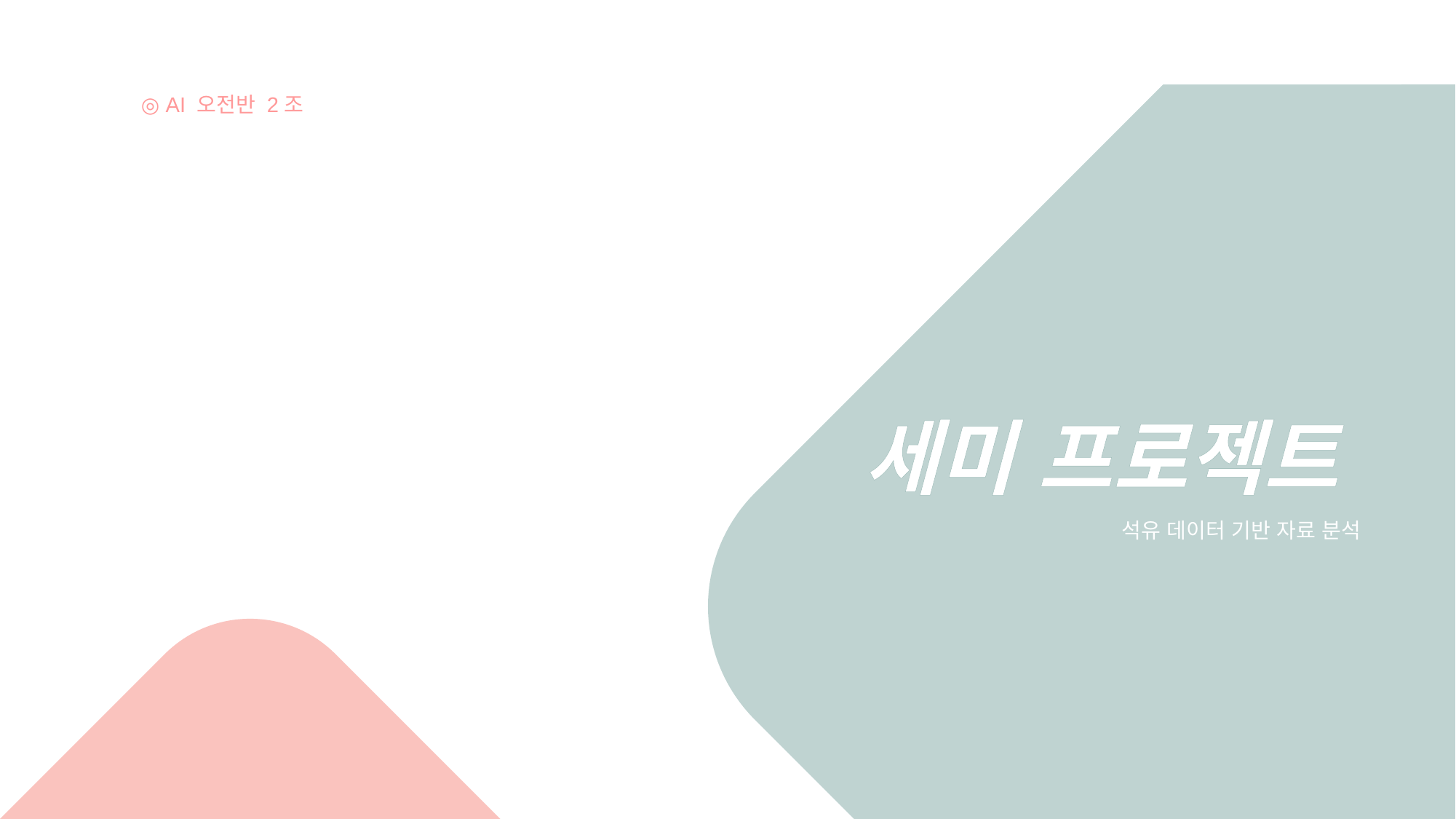

◎ AI 오전반 2조
세미 프로젝트
석유 데이터 기반 자료 분석